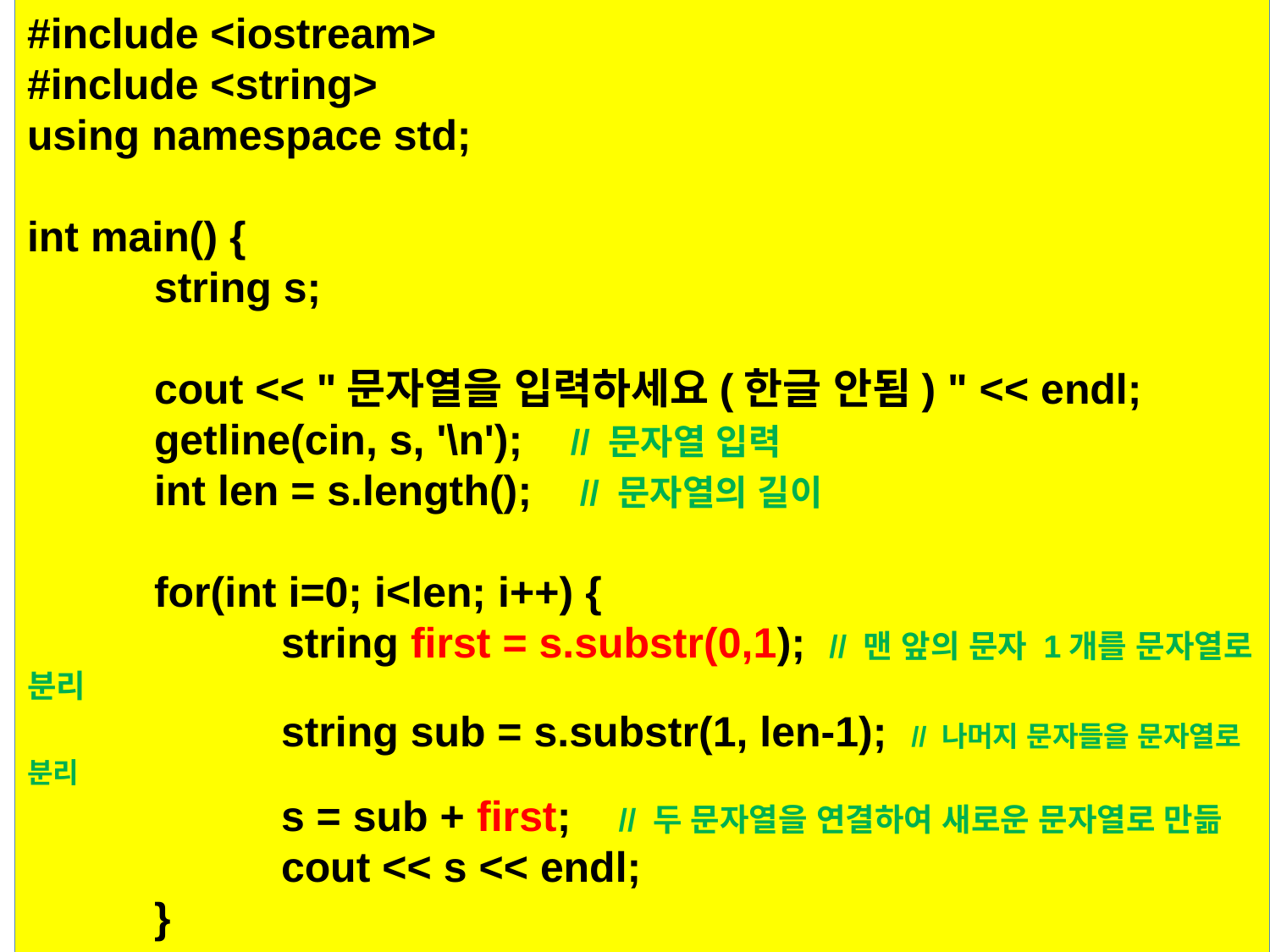

#include <iostream>
#include <string>
using namespace std;

int main() {
	string s;

	cout << "문자열을 입력하세요(한글 안됨) " << endl;
	getline(cin, s, '\n');    // 문자열 입력
	int len = s.length();    // 문자열의 길이

	for(int i=0; i<len; i++) {
		string first = s.substr(0,1);  // 맨 앞의 문자 1개를 문자열로 분리
		string sub = s.substr(1, len-1);  // 나머지 문자들을 문자열로 분리
		s = sub + first;    // 두 문자열을 연결하여 새로운 문자열로 만듦
		cout << s << endl;
	}
}
48